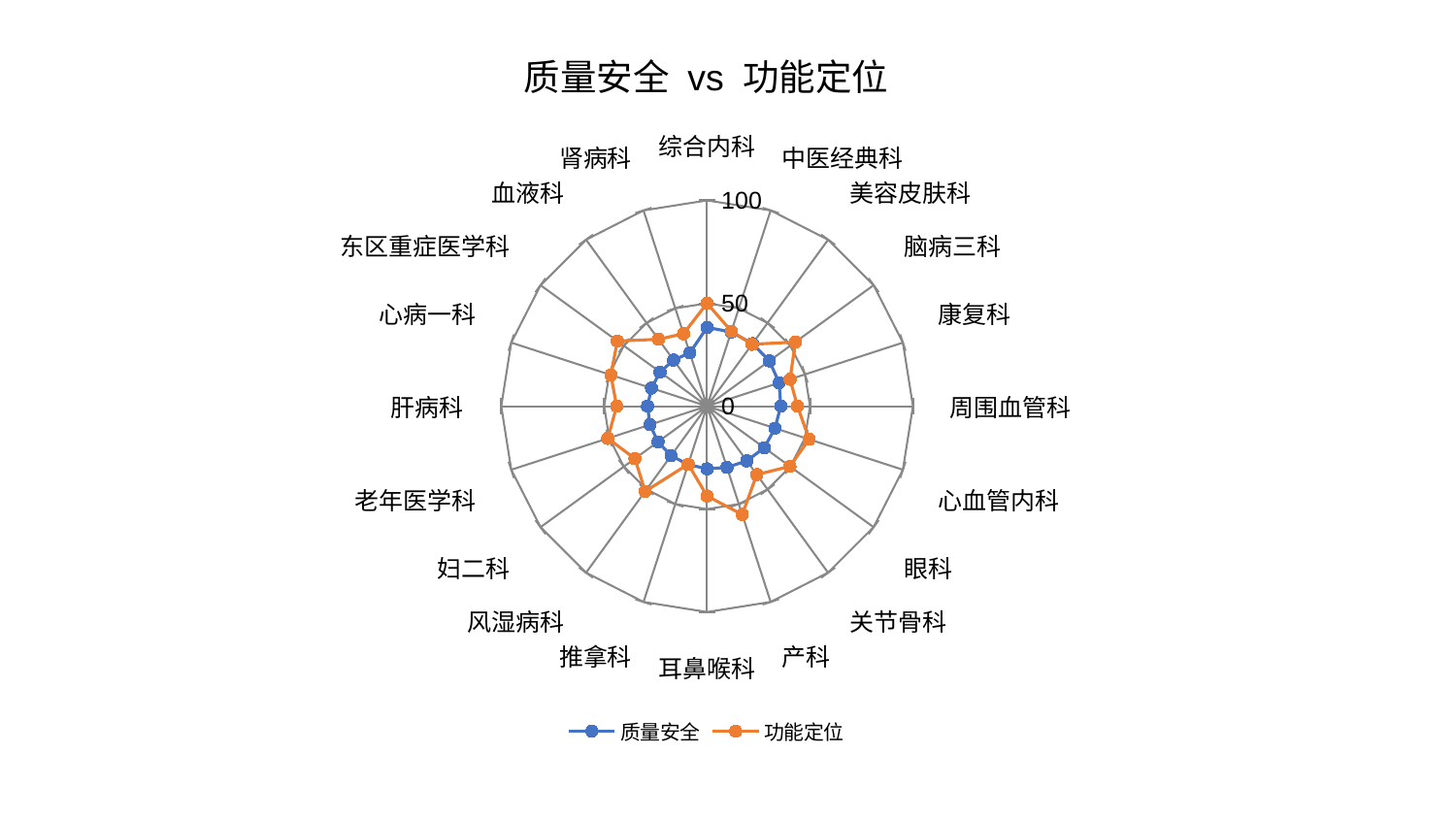

### Chart: 质量安全 vs 功能定位

| Category | 质量安全 | 功能定位 |
|---|---|---|
| 综合内科 | 38.288539003197016 | 50.00536069172815 |
| 中医经典科 | 37.92097283912402 | 38.274965009251446 |
| 美容皮肤科 | 37.57900587672192 | 37.17626398608671 |
| 脑病三科 | 37.42449878852951 | 53.0392964784573 |
| 康复科 | 36.81031943929243 | 42.36998189673745 |
| 周围血管科 | 35.82585229186499 | 43.90382458223742 |
| 心血管内科 | 34.65952066262175 | 52.15111406879959 |
| 眼科 | 34.35533579896425 | 49.74048841918879 |
| 关节骨科 | 32.83847181426391 | 41.08937394944316 |
| 产科 | 31.274154474836063 | 55.37065440147561 |
| 耳鼻喉科 | 30.450635138739006 | 43.63630922807029 |
| 推拿科 | 29.81855508191895 | 29.67911086639135 |
| 风湿病科 | 29.789536157828707 | 51.13808586911828 |
| 妇二科 | 29.460469209837225 | 43.3405632996527 |
| 老年医学科 | 29.166771796957818 | 50.7001141734522 |
| 肝病科 | 28.9514080647749 | 43.924566417152874 |
| 心病一科 | 28.402885380587197 | 49.16465586331476 |
| 东区重症医学科 | 28.221219800068873 | 53.877921660887374 |
| 血液科 | 27.720570989287193 | 40.17495946355522 |
| 肾病科 | 27.217919764489466 | 37.031883253305054 |
6